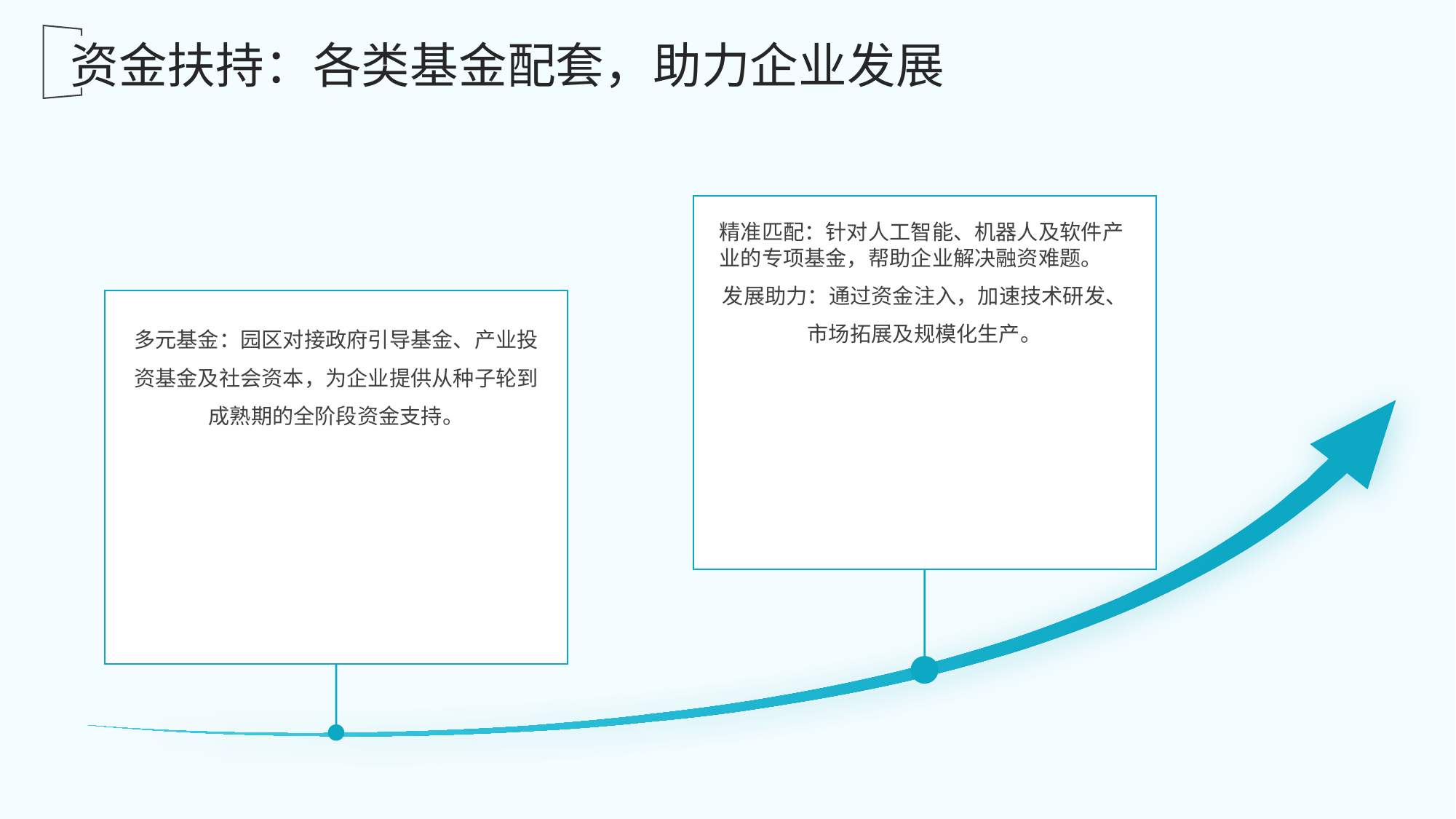

资金扶持：各类基金配套，助力企业发展

精准匹配：针对人工智能、机器人及软件产业的专项基金，帮助企业解决融资难题。
发展助力：通过资金注入，加速技术研发、市场拓展及规模化生产。

多元基金：园区对接政府引导基金、产业投资基金及社会资本，为企业提供从种子轮到成熟期的全阶段资金支持。